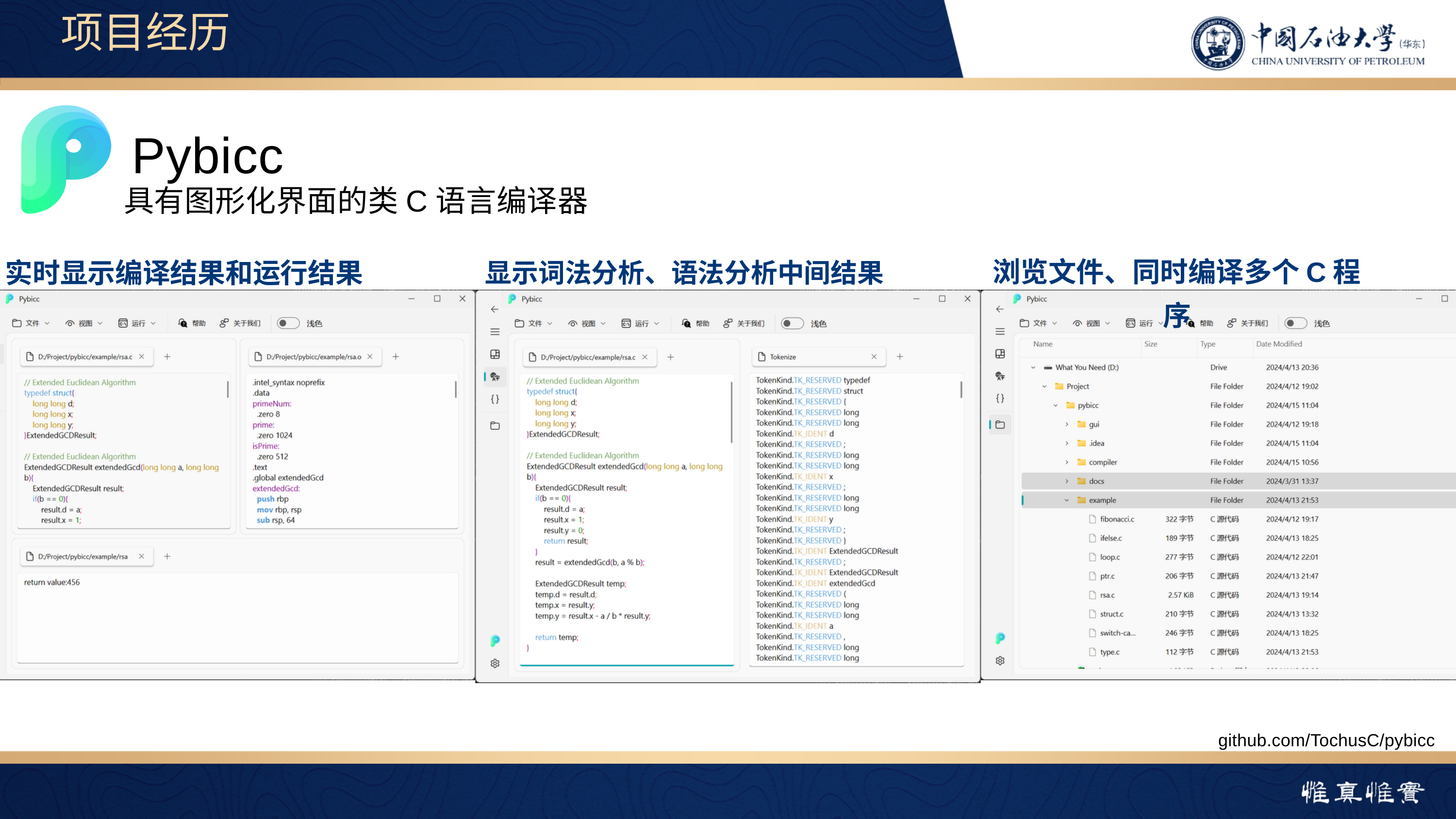

项目经历

Pybicc
具有图形化界面的类C语言编译器
浏览文件、同时编译多个C程序
实时显示编译结果和运行结果
显示词法分析、语法分析中间结果

github.com/TochusC/pybicc